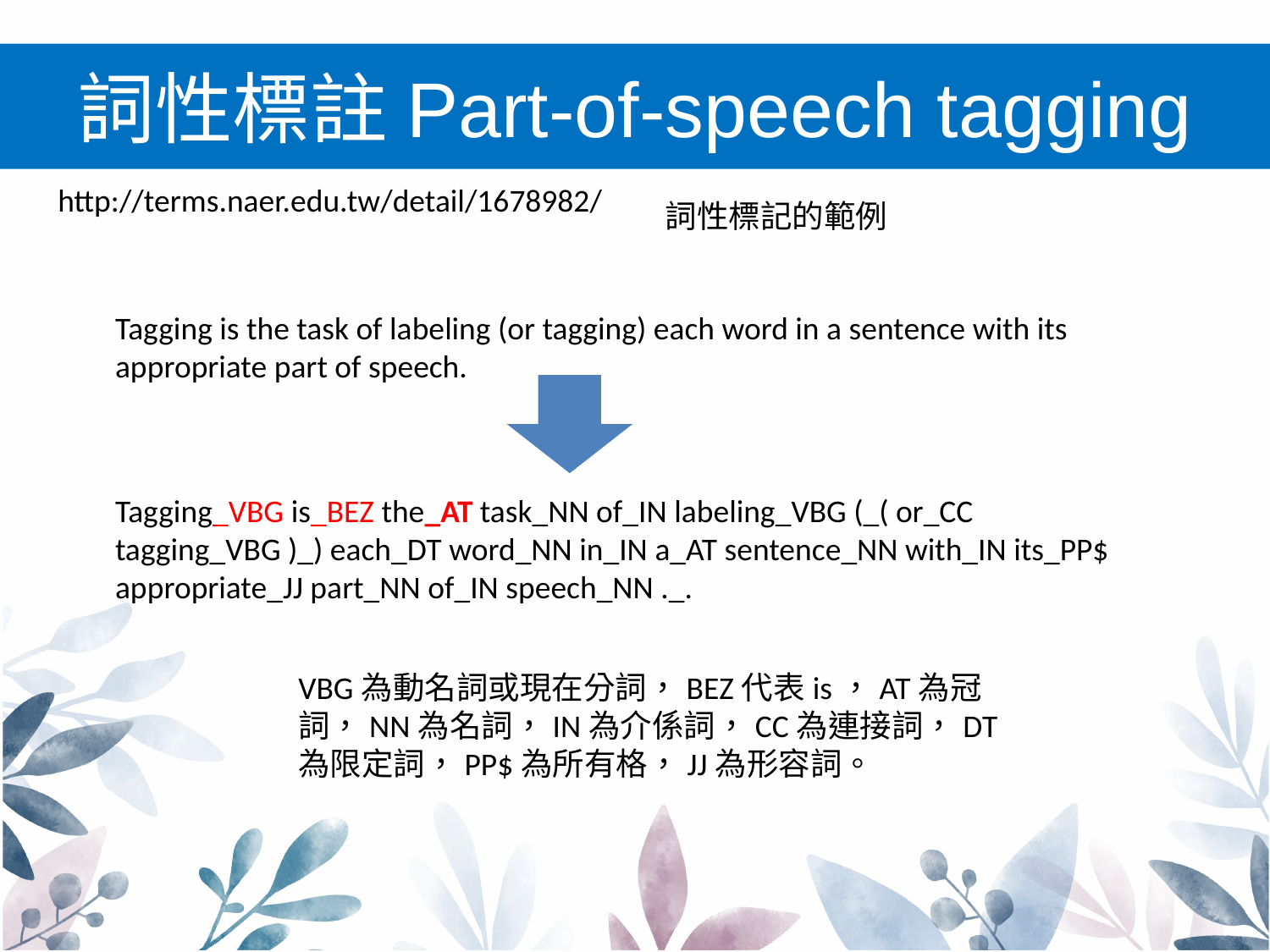

# 詞性標註Part-of-speech tagging
http://terms.naer.edu.tw/detail/1678982/
詞性標記的範例
Tagging is the task of labeling (or tagging) each word in a sentence with its appropriate part of speech.

Tagging_VBG is_BEZ the_AT task_NN of_IN labeling_VBG (_( or_CC tagging_VBG )_) each_DT word_NN in_IN a_AT sentence_NN with_IN its_PP$ appropriate_JJ part_NN of_IN speech_NN ._.
VBG為動名詞或現在分詞，BEZ代表is，AT為冠詞，NN為名詞，IN為介係詞，CC為連接詞，DT為限定詞，PP$為所有格，JJ為形容詞。